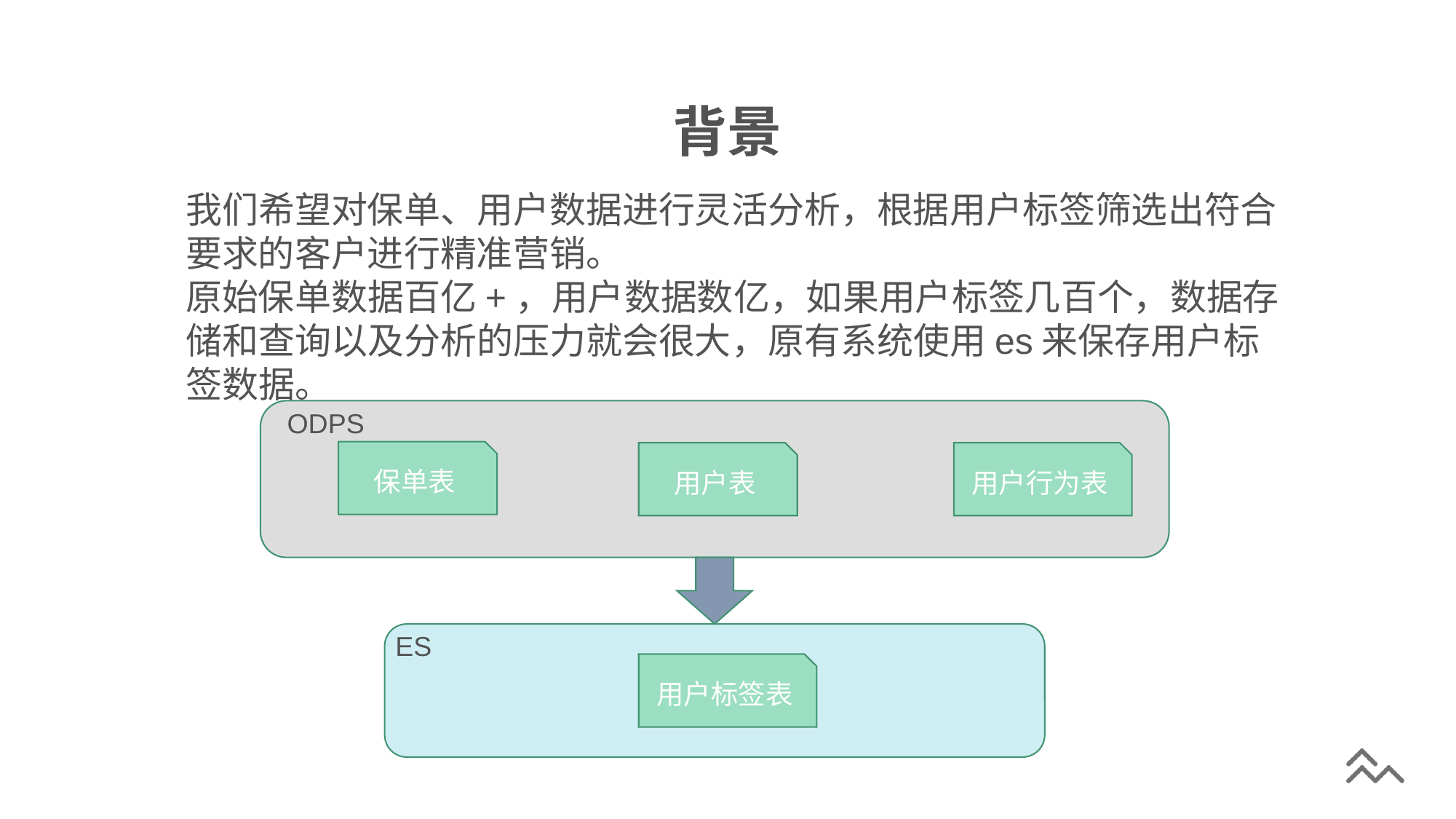

# 背景
我们希望对保单、用户数据进行灵活分析，根据用户标签筛选出符合要求的客户进行精准营销。
原始保单数据百亿+，用户数据数亿，如果用户标签几百个，数据存储和查询以及分析的压力就会很大，原有系统使用es来保存用户标签数据。

ODPS
保单表
用户表
用户行为表

ES
用户标签表